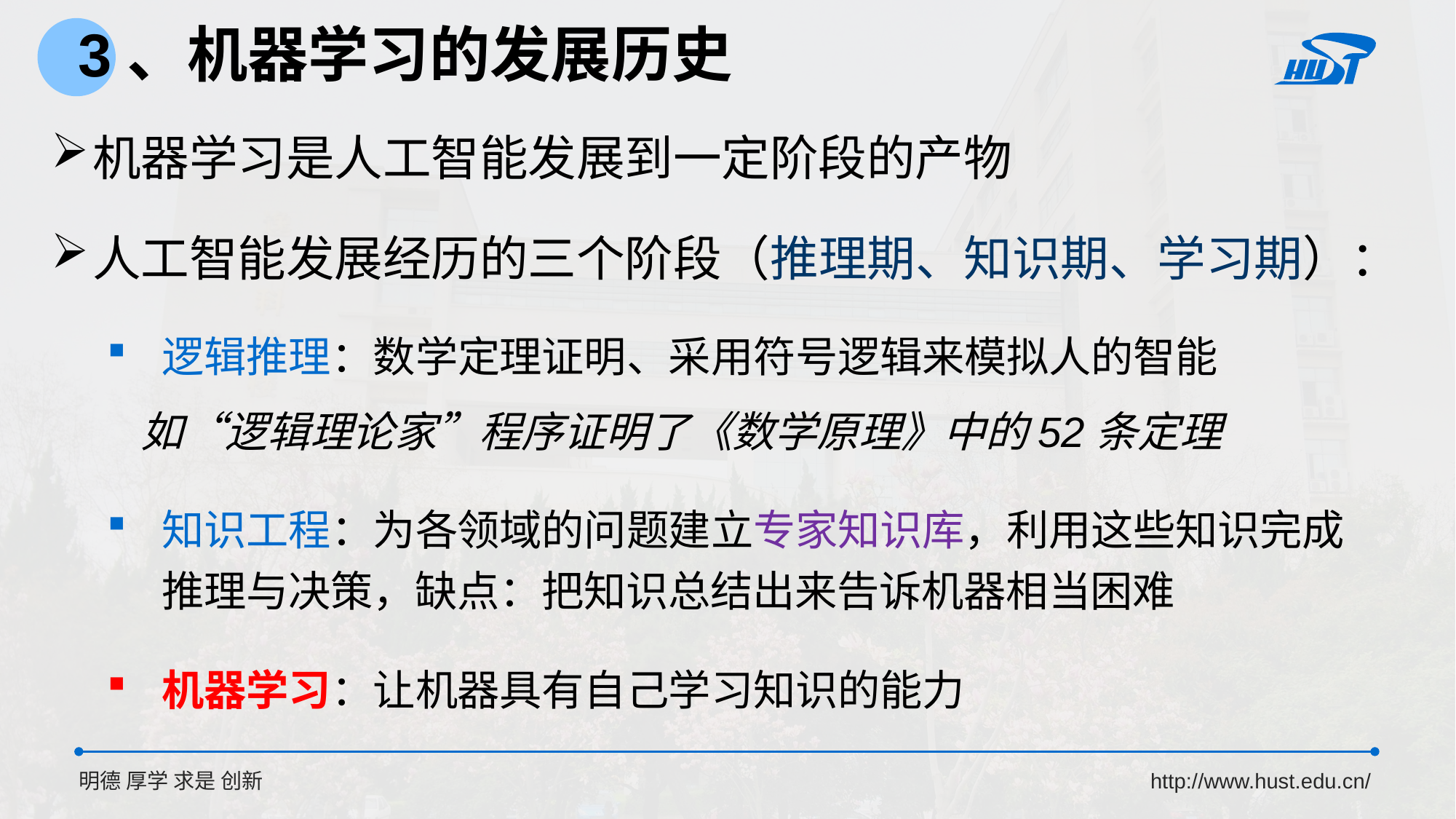

3、机器学习的发展历史
机器学习是人工智能发展到一定阶段的产物
人工智能发展经历的三个阶段（推理期、知识期、学习期）：
逻辑推理：数学定理证明、采用符号逻辑来模拟人的智能
如“逻辑理论家”程序证明了《数学原理》中的52条定理
知识工程：为各领域的问题建立专家知识库，利用这些知识完成推理与决策，缺点：把知识总结出来告诉机器相当困难
机器学习：让机器具有自己学习知识的能力